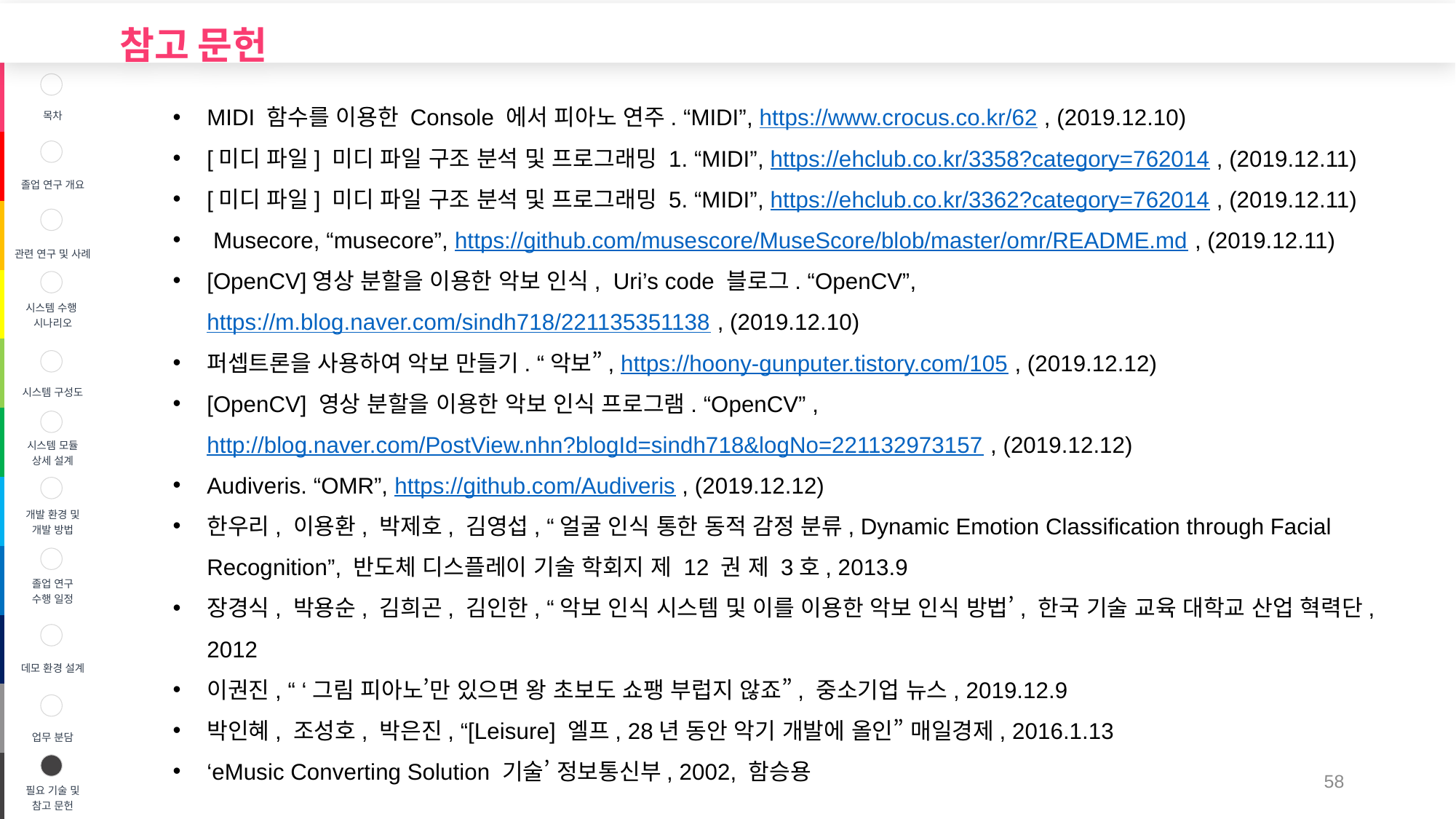

참고 문헌
|  | 목차 |
| --- | --- |
|  | 졸업 연구 개요 |
|  | 관련 연구 및 사례 |
|  | 시스템 수행 시나리오 |
|  | 시스템 구성도 |
|  | 시스템 모듈 상세 설계 |
|  | 개발 환경 및 개발 방법 |
|  | 졸업 연구 수행 일정 |
|  | 데모 환경 설계 |
|  | 업무 분담 |
|  | 필요 기술 및 참고 문헌 |

MIDI 함수를 이용한 Console 에서 피아노 연주. “MIDI”, https://www.crocus.co.kr/62 , (2019.12.10)
[미디 파일] 미디 파일 구조 분석 및 프로그래밍 1. “MIDI”, https://ehclub.co.kr/3358?category=762014 , (2019.12.11)
[미디 파일] 미디 파일 구조 분석 및 프로그래밍 5. “MIDI”, https://ehclub.co.kr/3362?category=762014 , (2019.12.11)
 Musecore, “musecore”, https://github.com/musescore/MuseScore/blob/master/omr/README.md , (2019.12.11)
[OpenCV]영상 분할을 이용한 악보 인식,  Uri’s code 블로그. “OpenCV”, https://m.blog.naver.com/sindh718/221135351138 , (2019.12.10)
퍼셉트론을 사용하여 악보 만들기. “악보”, https://hoony-gunputer.tistory.com/105 , (2019.12.12)
[OpenCV] 영상 분할을 이용한 악보 인식 프로그램. “OpenCV” , http://blog.naver.com/PostView.nhn?blogId=sindh718&logNo=221132973157 , (2019.12.12)
Audiveris. “OMR”, https://github.com/Audiveris , (2019.12.12)
한우리, 이용환, 박제호, 김영섭, “얼굴 인식 통한 동적 감정 분류, Dynamic Emotion Classification through Facial Recognition”, 반도체 디스플레이 기술 학회지 제 12 권 제 3호, 2013.9
장경식, 박용순, 김희곤, 김인한, “악보 인식 시스템 및 이를 이용한 악보 인식 방법’, 한국 기술 교육 대학교 산업 혁력단, 2012
이권진, “ ‘그림 피아노’만 있으면 왕 초보도 쇼팽 부럽지 않죠”, 중소기업 뉴스, 2019.12.9
박인혜, 조성호, 박은진, “[Leisure] 엘프, 28년 동안 악기 개발에 올인” 매일경제, 2016.1.13
‘eMusic Converting Solution 기술’ 정보통신부, 2002, 함승용

58